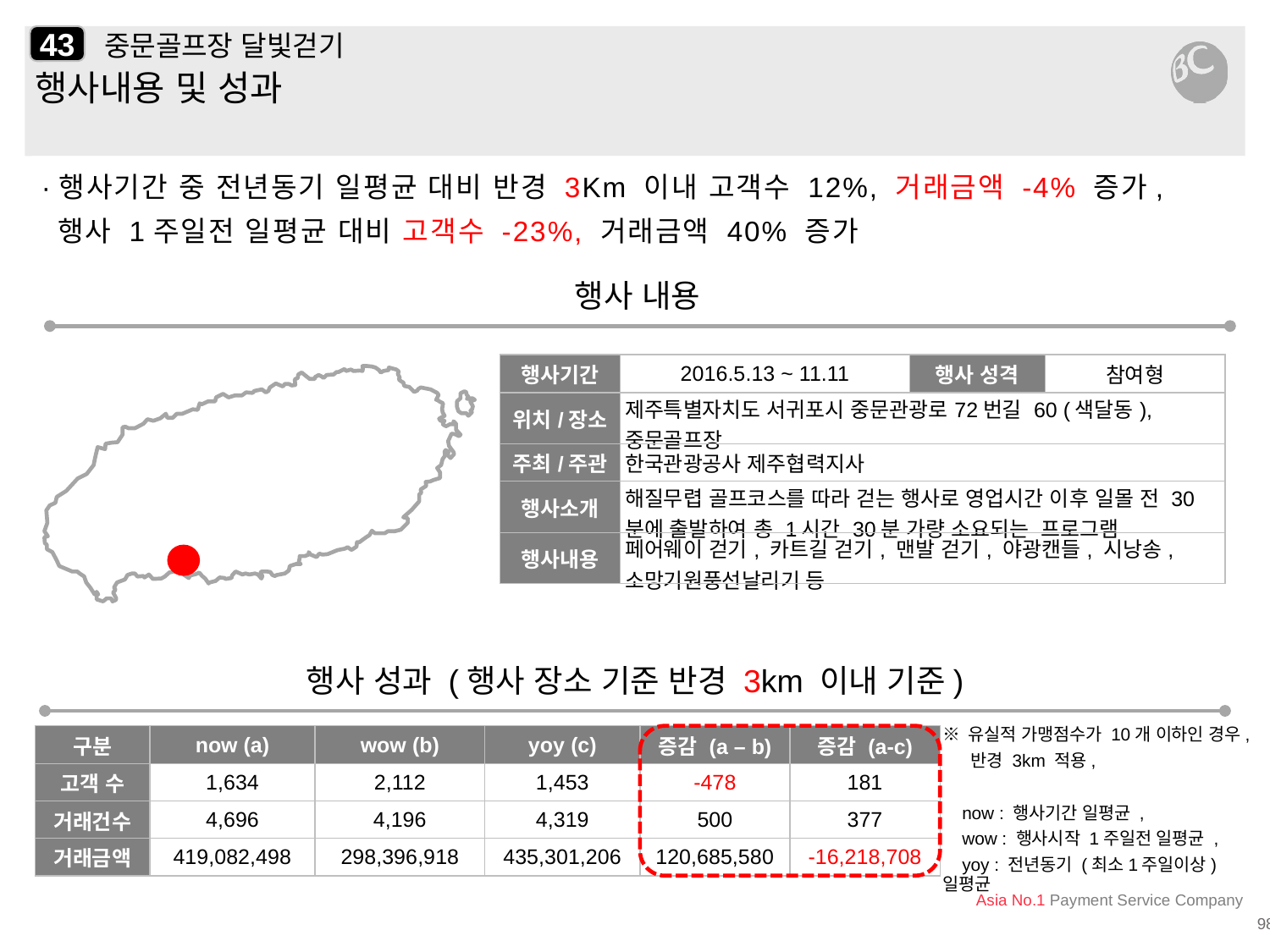

43
# 중문골프장 달빛걷기
행사내용 및 성과
·행사기간 중 전년동기 일평균 대비 반경 3Km 이내 고객수 12%, 거래금액 -4% 증가,
 행사 1주일전 일평균 대비 고객수 -23%, 거래금액 40% 증가
행사 내용
| 행사기간 | 2016.5.13 ~ 11.11 | 행사 성격 | 참여형 |
| --- | --- | --- | --- |
| 위치/장소 | 제주특별자치도 서귀포시 중문관광로72번길 60 (색달동), 중문골프장 |  |  |
| 주최/주관 | 한국관광공사 제주협력지사 |  |  |
| 행사소개 | 해질무렵 골프코스를 따라 걷는 행사로 영업시간 이후 일몰 전 30분에 출발하여 총 1시간 30분 가량 소요되는 프로그램 |  |  |
| 행사내용 | 페어웨이 걷기, 카트길 걷기, 맨발 걷기, 야광캔들, 시낭송, 소망기원풍선날리기 등 |  |  |

행사 성과 (행사 장소 기준 반경 3km 이내 기준)
| 구분 | now (a) | wow (b) | yoy (c) | 증감 (a – b) | 증감 (a-c) |
| --- | --- | --- | --- | --- | --- |
| 고객 수 | 1,634 | 2,112 | 1,453 | -478 | 181 |
| 거래건수 | 4,696 | 4,196 | 4,319 | 500 | 377 |
| 거래금액 | 419,082,498 | 298,396,918 | 435,301,206 | 120,685,580 | -16,218,708 |

※ 유실적 가맹점수가 10개 이하인 경우,
     반경 3km 적용,

    now : 행사기간 일평균 ,
    wow : 행사시작 1주일전 일평균 ,
    yoy : 전년동기 (최소1주일이상) 일평균